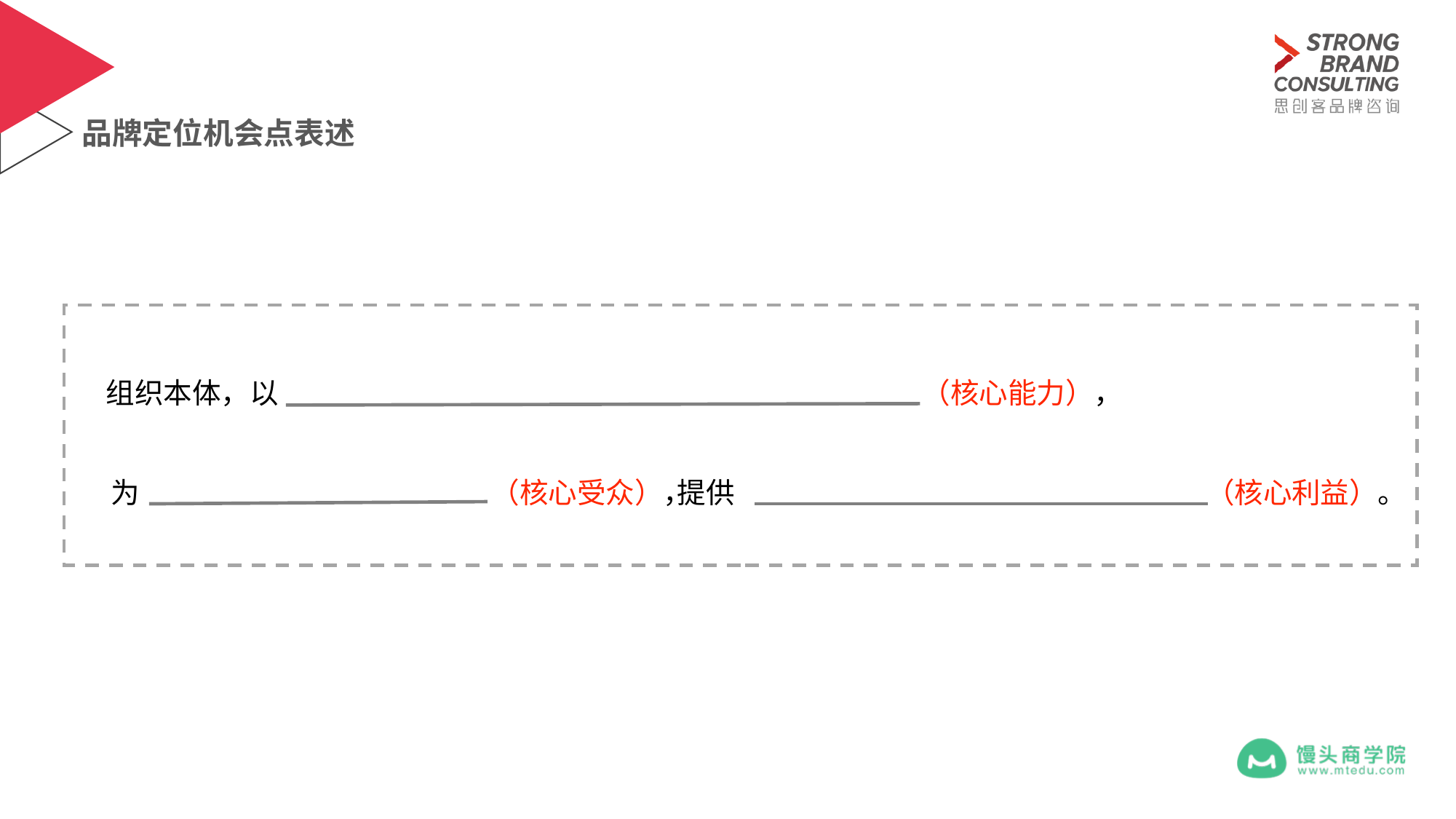

品牌定位机会点表述

组织本体，以
（核心能力），
为
（核心受众），
（核心利益）。
提供